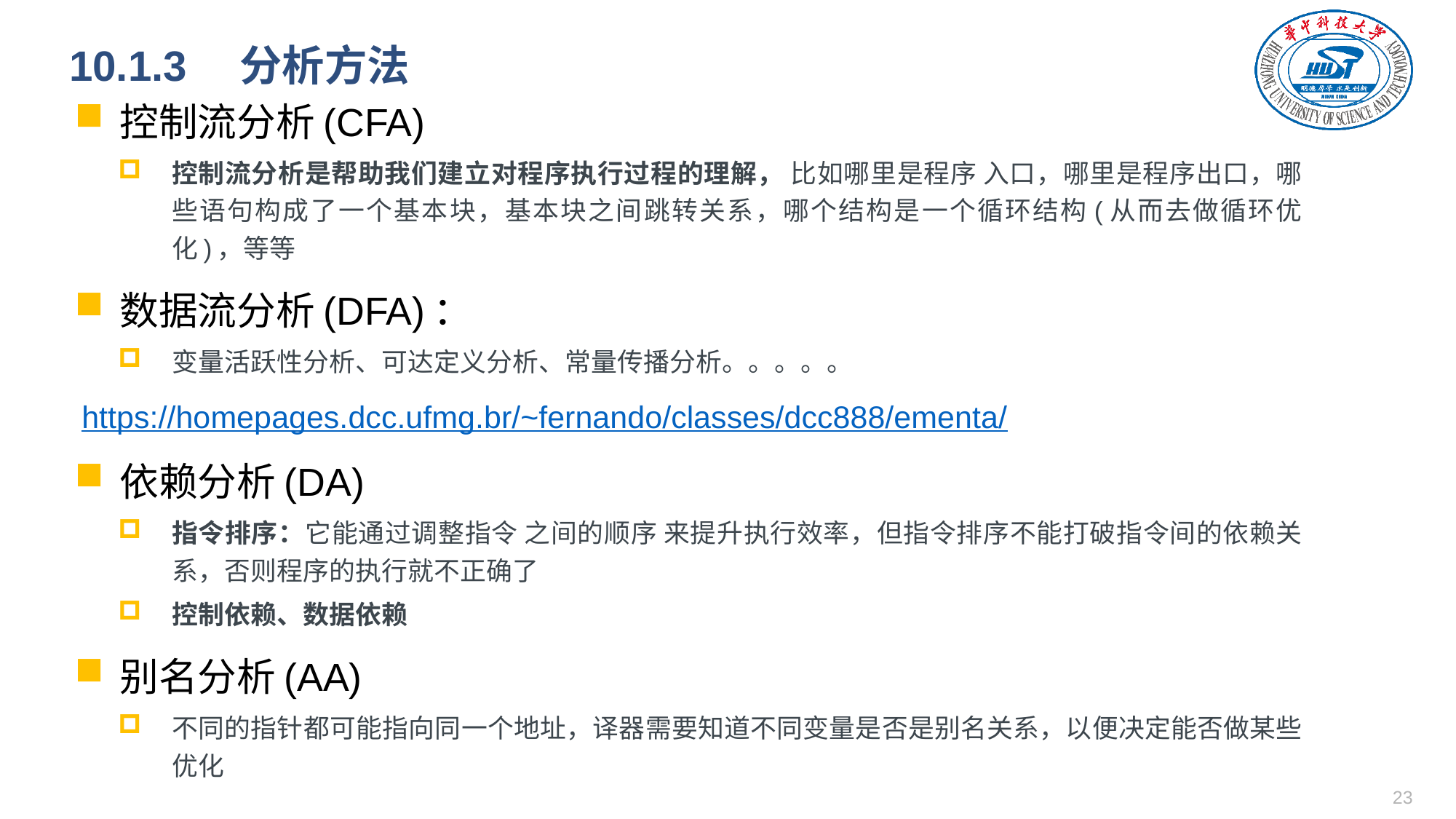

# 10.1.3　分析方法
控制流分析(CFA)
控制流分析是帮助我们建立对程序执行过程的理解， 比如哪里是程序 入口，哪里是程序出口，哪些语句构成了一个基本块，基本块之间跳转关系，哪个结构是一个循环结构(从而去做循环优化)，等等
数据流分析(DFA)：
变量活跃性分析、可达定义分析、常量传播分析。。。。。
https://homepages.dcc.ufmg.br/~fernando/classes/dcc888/ementa/
依赖分析(DA)
指令排序：它能通过调整指令 之间的顺序 来提升执行效率，但指令排序不能打破指令间的依赖关系，否则程序的执行就不正确了
控制依赖、数据依赖
别名分析(AA)
不同的指针都可能指向同一个地址，译器需要知道不同变量是否是别名关系，以便决定能否做某些优化

23